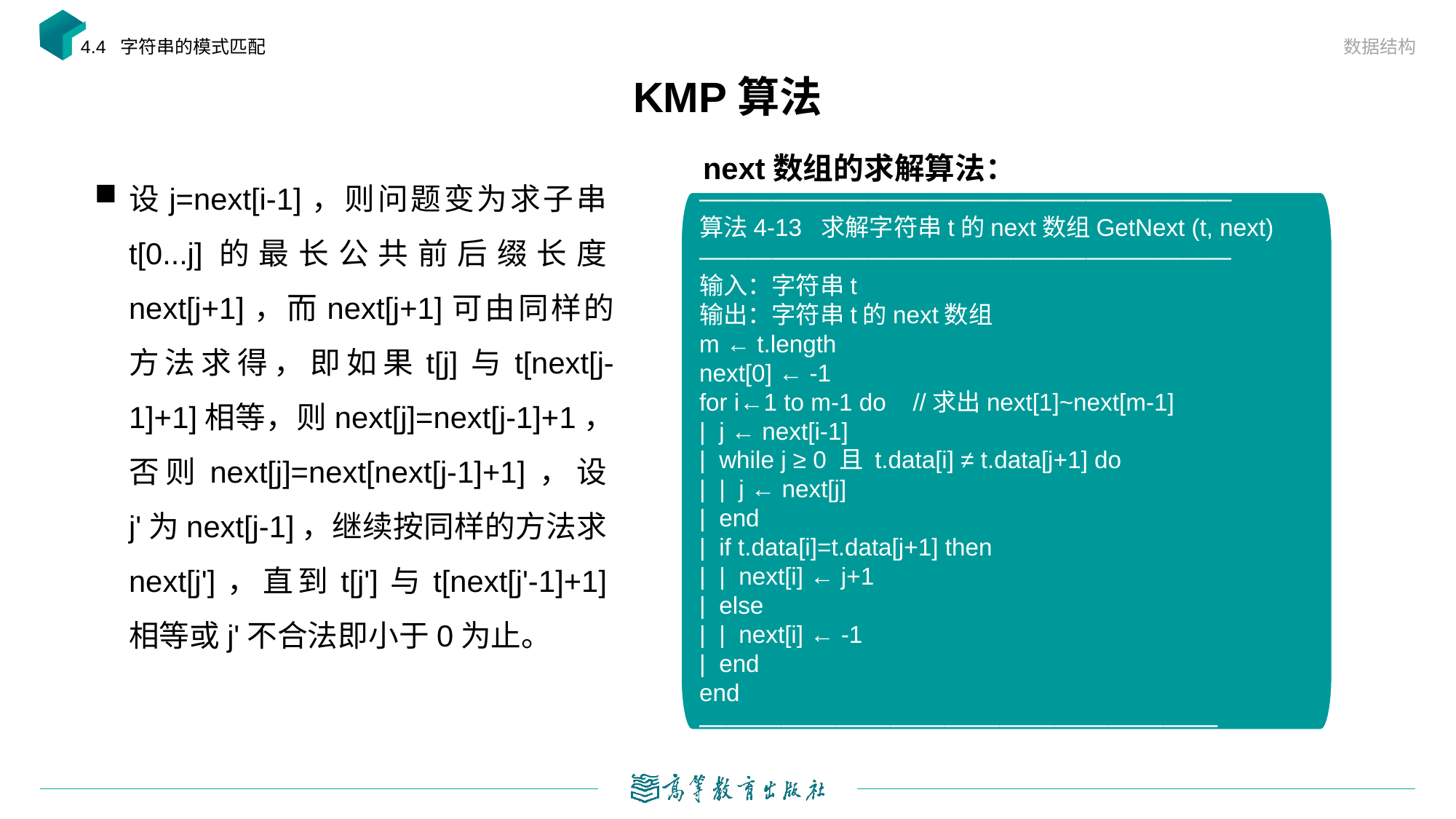

数据结构
4.4  字符串的模式匹配
# KMP算法
next数组的求解算法：
设j=next[i-1]，则问题变为求子串t[0...j]的最长公共前后缀长度next[j+1]，而next[j+1]可由同样的方法求得，即如果t[j]与t[next[j-1]+1]相等，则next[j]=next[j-1]+1，否则next[j]=next[next[j-1]+1]，设j'为next[j-1]，继续按同样的方法求next[j']，直到t[j']与t[next[j'-1]+1]相等或j'不合法即小于0为止。
——————————————————————
算法4-13  求解字符串t的next数组GetNext (t, next)
——————————————————————
输入：字符串t
输出：字符串t的next数组
m ← t.length
next[0] ← -1
for i←1 to m-1 do    //求出next[1]~next[m-1]
|  j ← next[i-1]
|  while j ≥ 0 且 t.data[i] ≠ t.data[j+1] do
|  |  j ← next[j]
|  end
|  if t.data[i]=t.data[j+1] then
|  |  next[i] ← j+1
|  else
|  |  next[i] ← -1
|  end
end
———————————————————